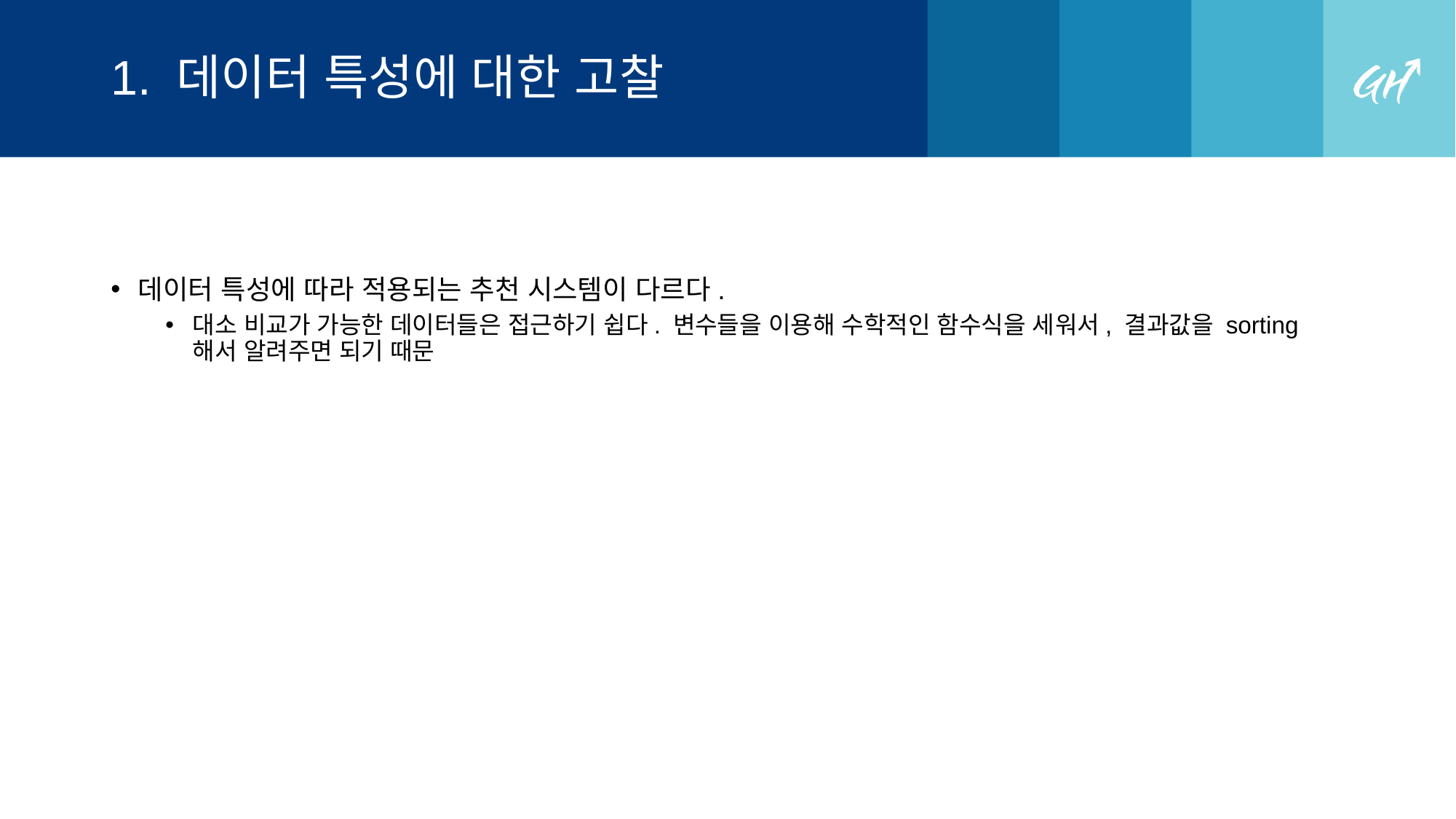

# 1. 데이터 특성에 대한 고찰
데이터 특성에 따라 적용되는 추천 시스템이 다르다.
대소 비교가 가능한 데이터들은 접근하기 쉽다. 변수들을 이용해 수학적인 함수식을 세워서, 결과값을 sorting해서 알려주면 되기 때문